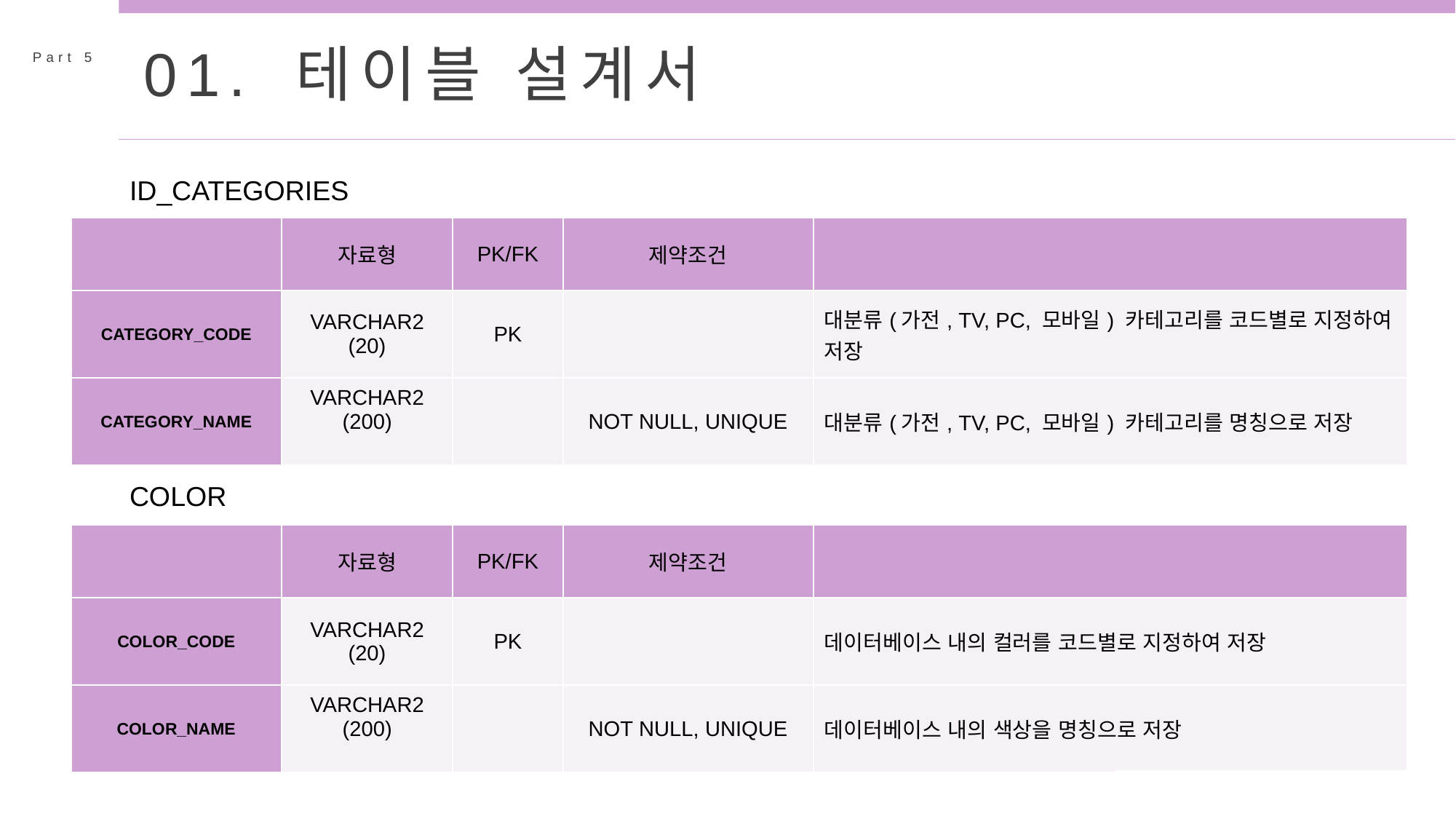

01. 테이블 설계서
Part 5
ID_CATEGORIES

|  | 자료형 | PK/FK | 제약조건 |  |
| --- | --- | --- | --- | --- |
| CATEGORY\_CODE | VARCHAR2 (20) | PK |  | 대분류(가전, TV, PC, 모바일) 카테고리를 코드별로 지정하여 저장 |
| CATEGORY\_NAME | VARCHAR2 (200) |  | NOT NULL, UNIQUE | 대분류(가전, TV, PC, 모바일) 카테고리를 명칭으로 저장 |
COLOR

|  | 자료형 | PK/FK | 제약조건 |  |
| --- | --- | --- | --- | --- |
| COLOR\_CODE | VARCHAR2 (20) | PK |  | 데이터베이스 내의 컬러를 코드별로 지정하여 저장 |
| COLOR\_NAME | VARCHAR2 (200) |  | NOT NULL, UNIQUE | 데이터베이스 내의 색상을 명칭으로 저장 |